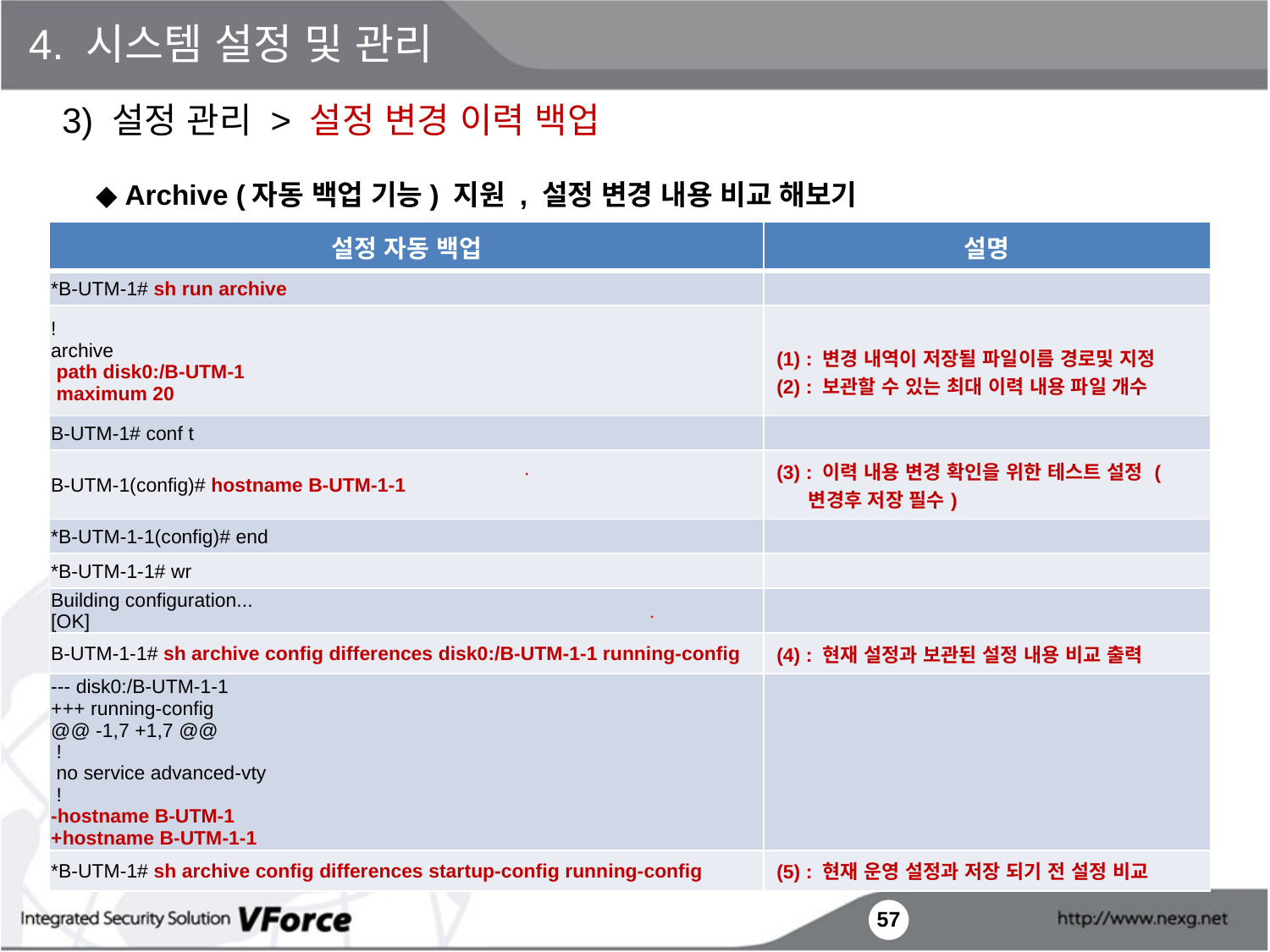

4. 시스템 설정 및 관리
3) 설정 관리 > 설정 변경 이력 백업
◆ Archive (자동 백업 기능) 지원 , 설정 변경 내용 비교 해보기
| 설정 자동 백업 | 설명 |
| --- | --- |
| \*B-UTM-1# sh run archive |  |
| ! archive path disk0:/B-UTM-1 maximum 20 | (1) : 변경 내역이 저장될 파일이름 경로및 지정 (2) : 보관할 수 있는 최대 이력 내용 파일 개수 |
| B-UTM-1# conf t |  |
| B-UTM-1(config)# hostname B-UTM-1-1 | (3) : 이력 내용 변경 확인을 위한 테스트 설정 (변경후 저장 필수) |
| \*B-UTM-1-1(config)# end |  |
| \*B-UTM-1-1# wr |  |
| Building configuration... [OK] |  |
| B-UTM-1-1# sh archive config differences disk0:/B-UTM-1-1 running-config | (4) : 현재 설정과 보관된 설정 내용 비교 출력 |
| --- disk0:/B-UTM-1-1 +++ running-config @@ -1,7 +1,7 @@ ! no service advanced-vty ! -hostname B-UTM-1 +hostname B-UTM-1-1 |  |
| \*B-UTM-1# sh archive config differences startup-config running-config | (5) : 현재 운영 설정과 저장 되기 전 설정 비교 |